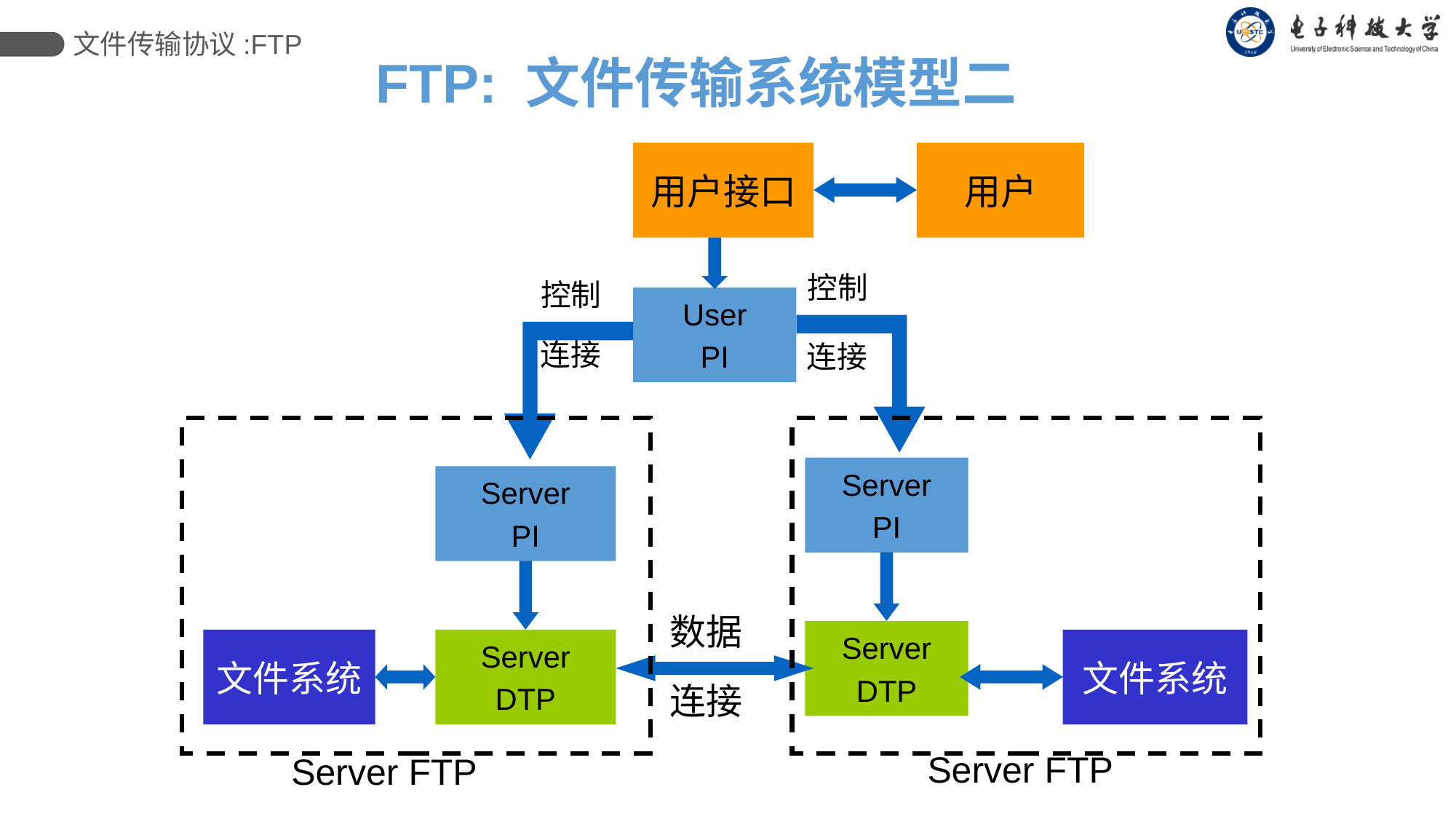

文件传输协议:FTP
# FTP: 文件传输系统模型二
用户接口
用户

控制
控制
User
PI

连接
连接

Server
PI
Server
PI

数据
Server
DTP
文件系统
Server
DTP
文件系统

连接
Server FTP
Server FTP